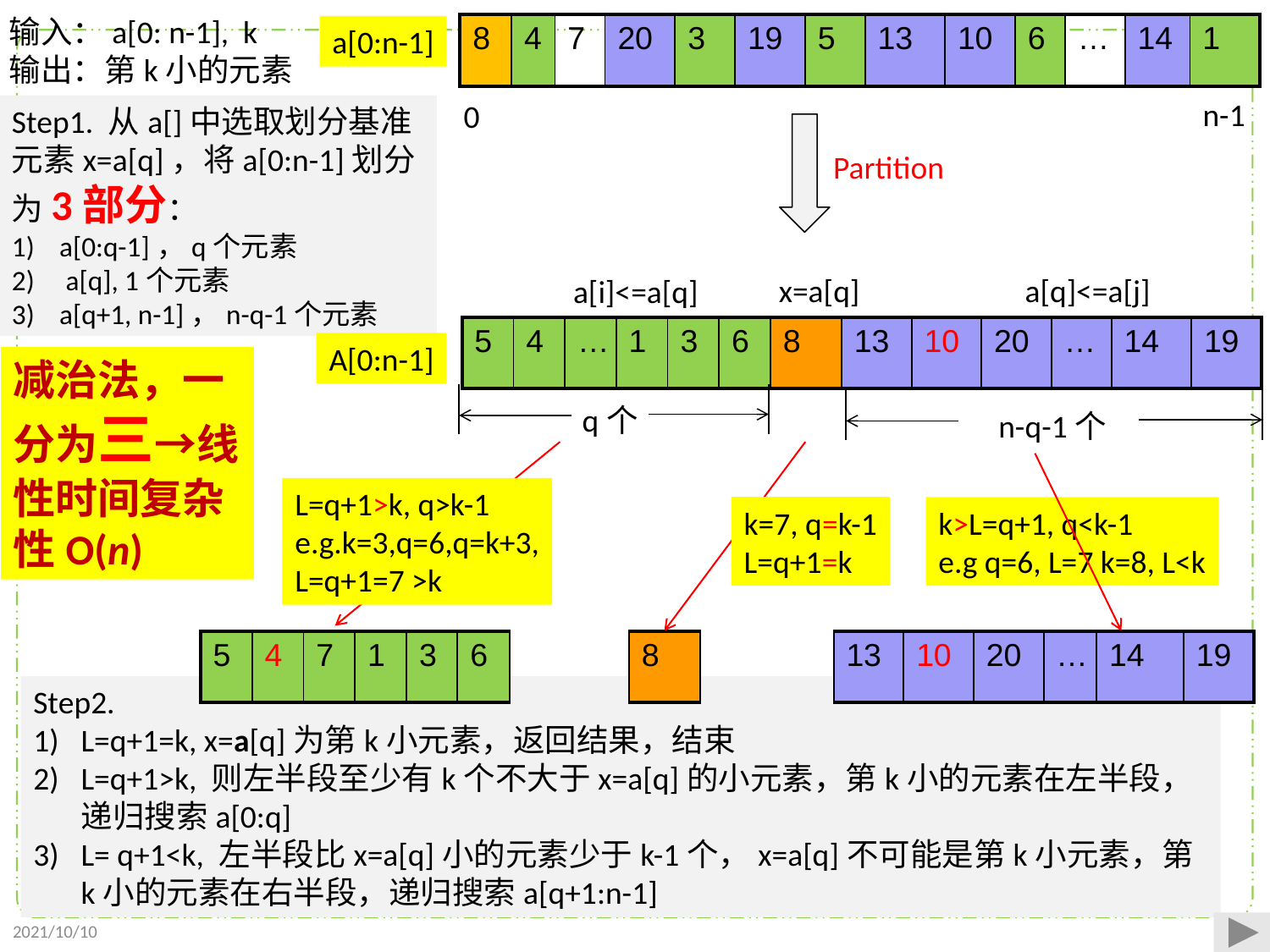

输入：a[0: n-1],  k
输出：第k小的元素
| 8 | 4 | 7 | 20 | 3 | 19 | 5 | 13 | 10 | 6 | … | 14 | 1 |
| --- | --- | --- | --- | --- | --- | --- | --- | --- | --- | --- | --- | --- |
a[0:n-1]
n-1
0
Step1. 从a[]中选取划分基准元素x=a[q]，将a[0:n-1]划分为3部分：
a[0:q-1]，q个元素
 a[q], 1个元素
a[q+1, n-1]，n-q-1个元素

Partition
x=a[q]
a[q]<=a[j]
a[i]<=a[q]
| 5 | 4 | … | 1 | 3 | 6 | 8 | 13 | 10 | 20 | … | 14 | 19 |
| --- | --- | --- | --- | --- | --- | --- | --- | --- | --- | --- | --- | --- |
A[0:n-1]
减治法，一分为三→线性时间复杂性O(n)
q个
n-q-1个
L=q+1>k, q>k-1
e.g.k=3,q=6,q=k+3,
L=q+1=7 >k
k=7, q=k-1
L=q+1=k
k>L=q+1, q<k-1
e.g q=6, L=7 k=8, L<k
| 5 | 4 | 7 | 1 | 3 | 6 |
| --- | --- | --- | --- | --- | --- |
| 8 |
| --- |
| 13 | 10 | 20 | … | 14 | 19 |
| --- | --- | --- | --- | --- | --- |
Step2.
L=q+1=k, x=a[q]为第k小元素，返回结果，结束
L=q+1>k, 则左半段至少有k个不大于x=a[q]的小元素，第k小的元素在左半段，递归搜索a[0:q]
L= q+1<k, 左半段比x=a[q]小的元素少于k-1个，x=a[q]不可能是第k小元素，第k小的元素在右半段，递归搜索a[q+1:n-1]

2021/10/10
115